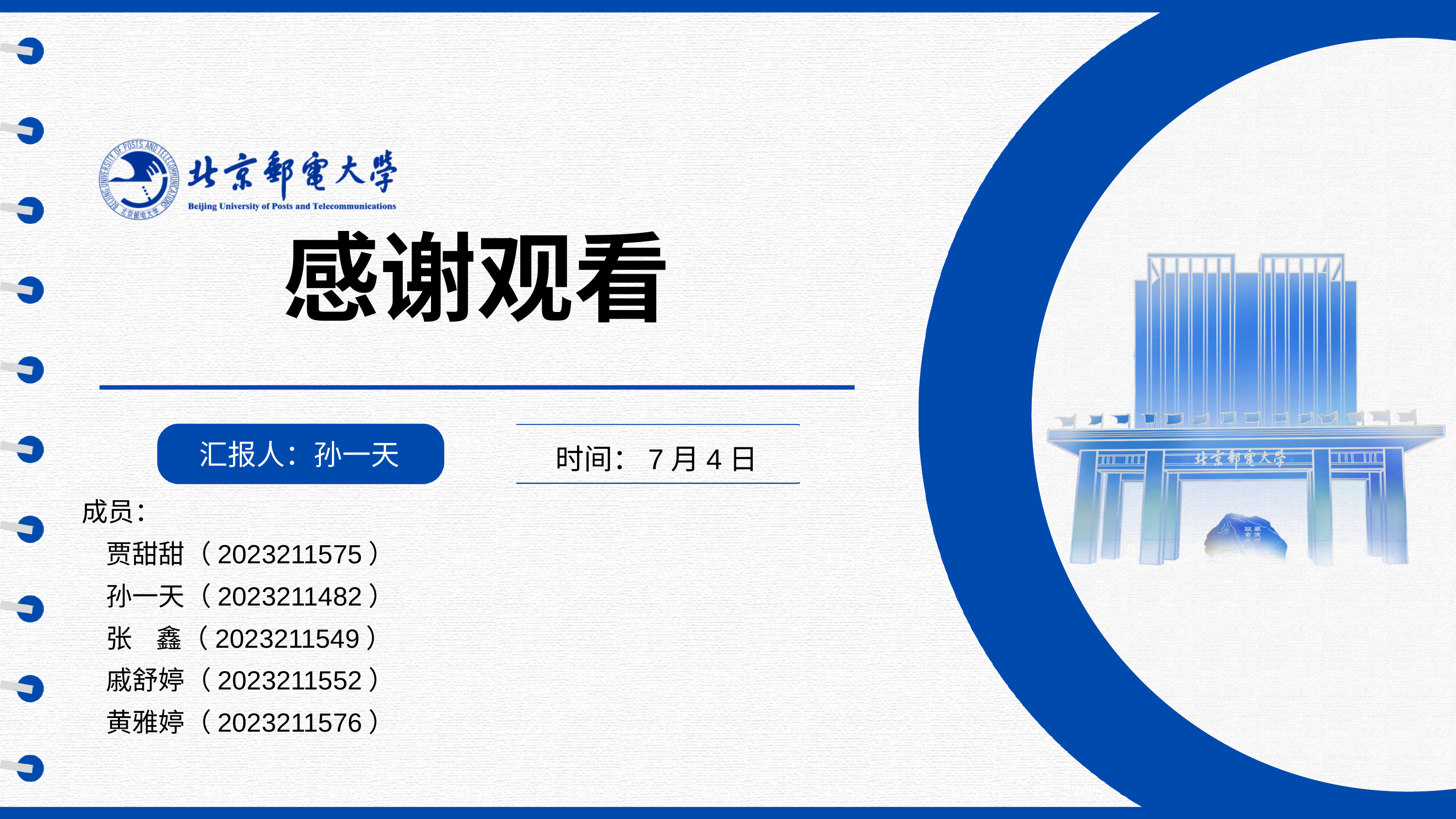

感谢观看

汇报人：孙一天
时间：7月4日
成员：
   贾甜甜（2023211575）
   孙一天（2023211482）
   张    鑫（2023211549）
   戚舒婷（2023211552）
   黄雅婷（2023211576）